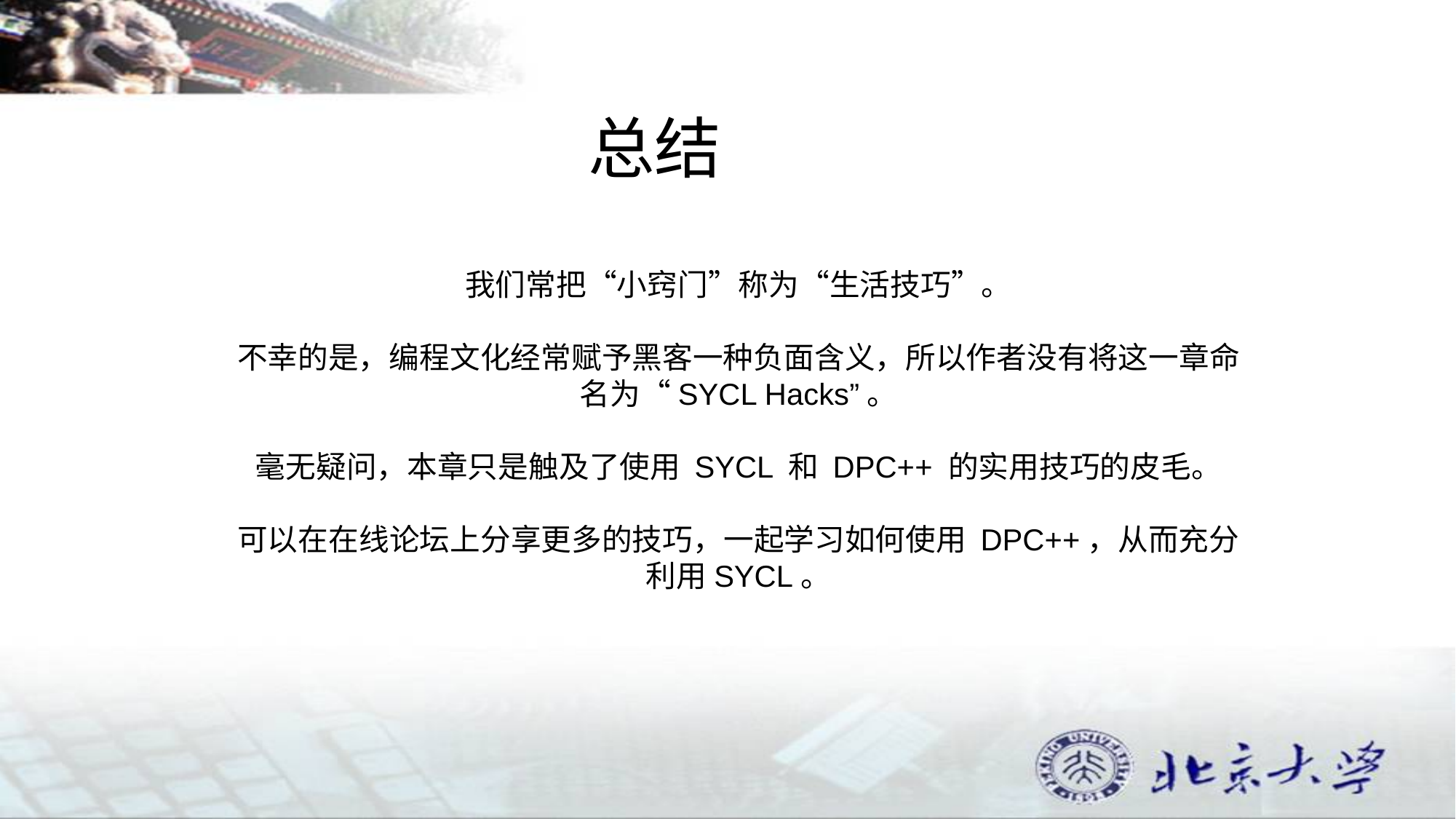

总结

我们常把“小窍门”称为“生活技巧”。

不幸的是，编程文化经常赋予黑客一种负面含义，所以作者没有将这一章命名为“SYCL Hacks”。

毫无疑问，本章只是触及了使用 SYCL 和 DPC++ 的实用技巧的皮毛。

可以在在线论坛上分享更多的技巧，一起学习如何使用 DPC++，从而充分利用SYCL。